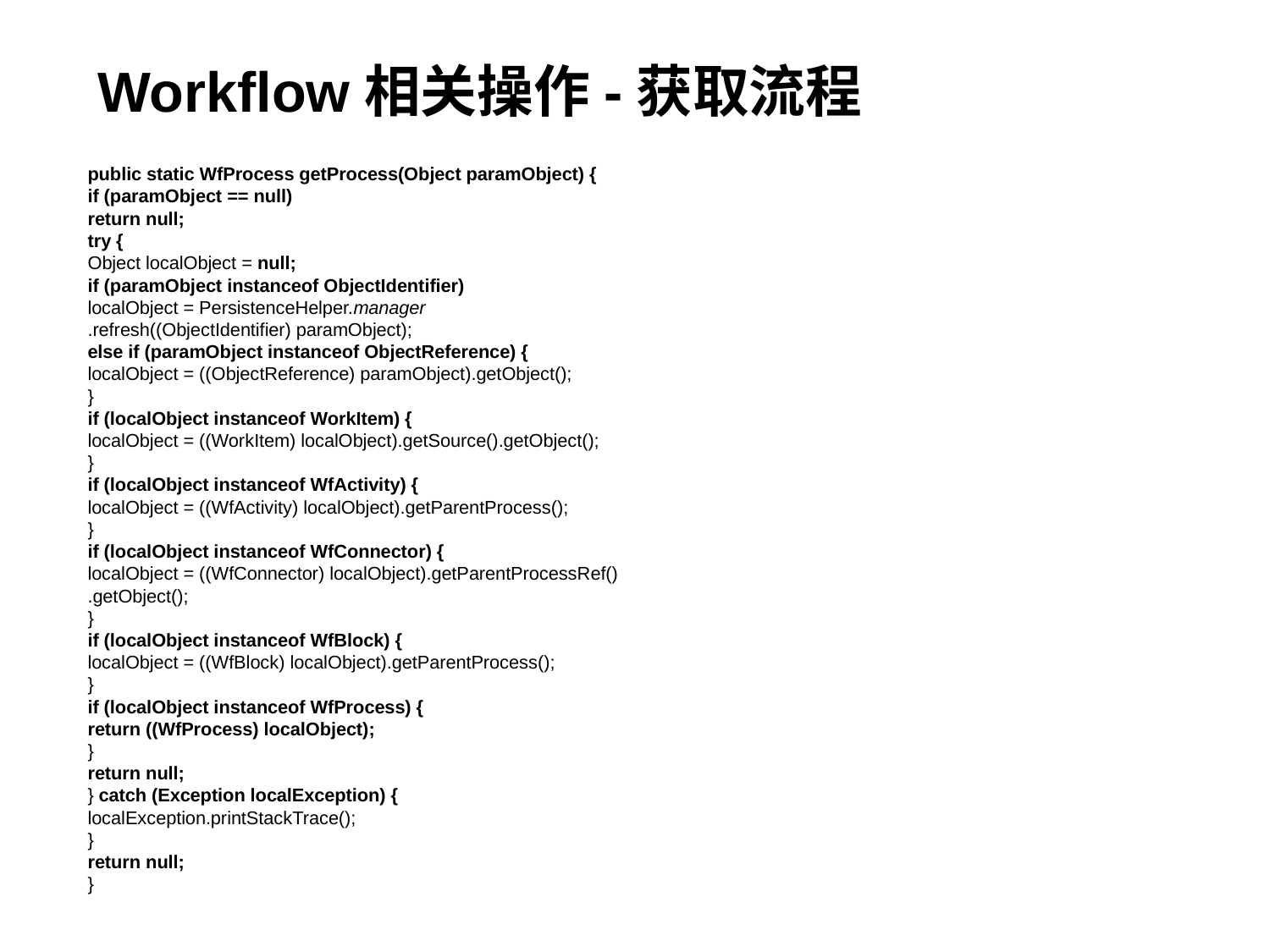

# Workflow相关操作-获取流程
public static WfProcess getProcess(Object paramObject) {
if (paramObject == null)
return null;
try {
Object localObject = null;
if (paramObject instanceof ObjectIdentifier)
localObject = PersistenceHelper.manager
.refresh((ObjectIdentifier) paramObject);
else if (paramObject instanceof ObjectReference) {
localObject = ((ObjectReference) paramObject).getObject();
}
if (localObject instanceof WorkItem) {
localObject = ((WorkItem) localObject).getSource().getObject();
}
if (localObject instanceof WfActivity) {
localObject = ((WfActivity) localObject).getParentProcess();
}
if (localObject instanceof WfConnector) {
localObject = ((WfConnector) localObject).getParentProcessRef()
.getObject();
}
if (localObject instanceof WfBlock) {
localObject = ((WfBlock) localObject).getParentProcess();
}
if (localObject instanceof WfProcess) {
return ((WfProcess) localObject);
}
return null;
} catch (Exception localException) {
localException.printStackTrace();
}
return null;
}